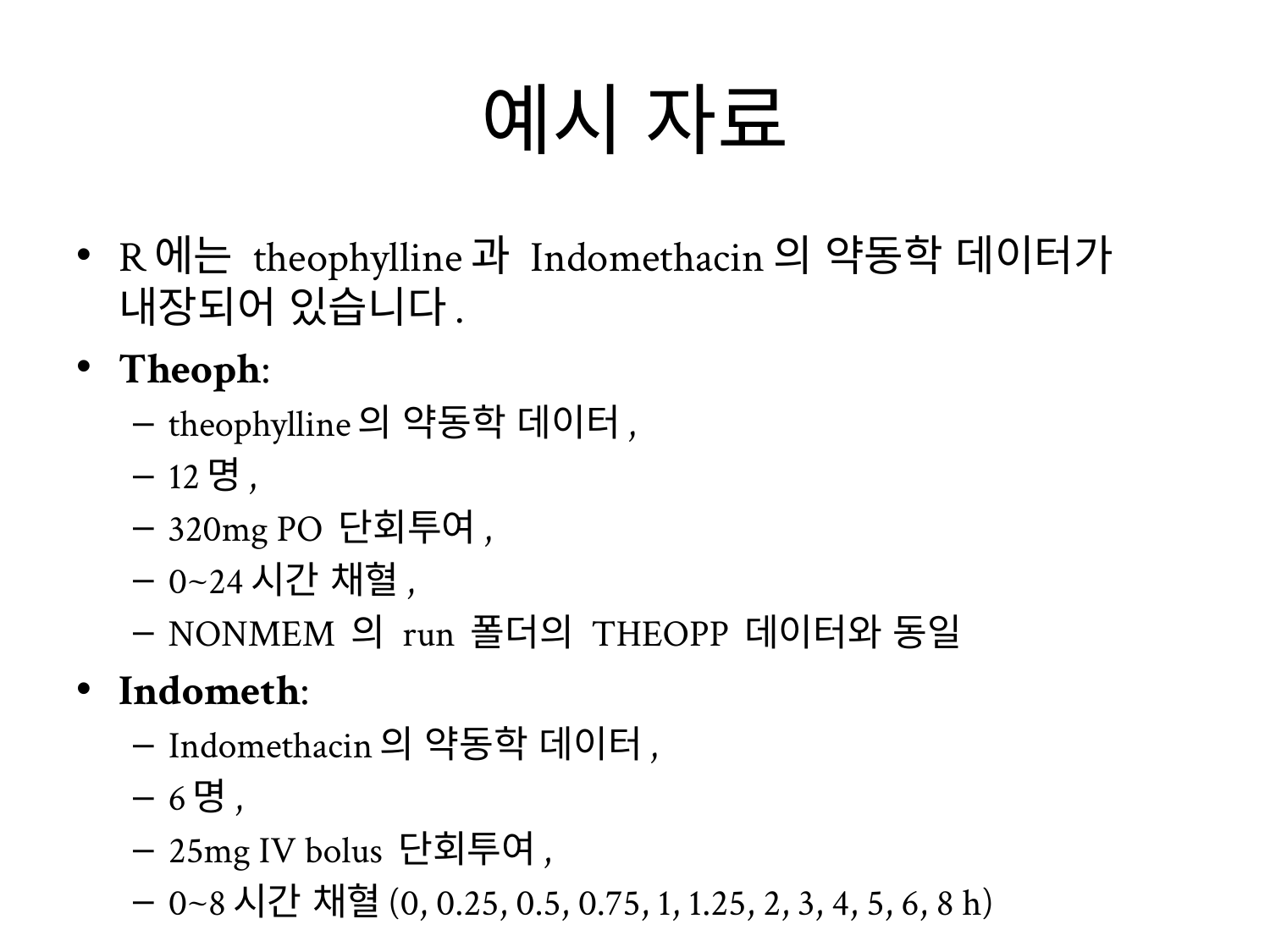

# 예시 자료
R에는 theophylline과 Indomethacin의 약동학 데이터가 내장되어 있습니다.
Theoph:
theophylline의 약동학 데이터,
12명,
320mg PO 단회투여,
0~24시간 채혈,
NONMEM 의 run 폴더의 THEOPP 데이터와 동일
Indometh:
Indomethacin의 약동학 데이터,
6명,
25mg IV bolus 단회투여,
0~8시간 채혈(0, 0.25, 0.5, 0.75, 1, 1.25, 2, 3, 4, 5, 6, 8 h)